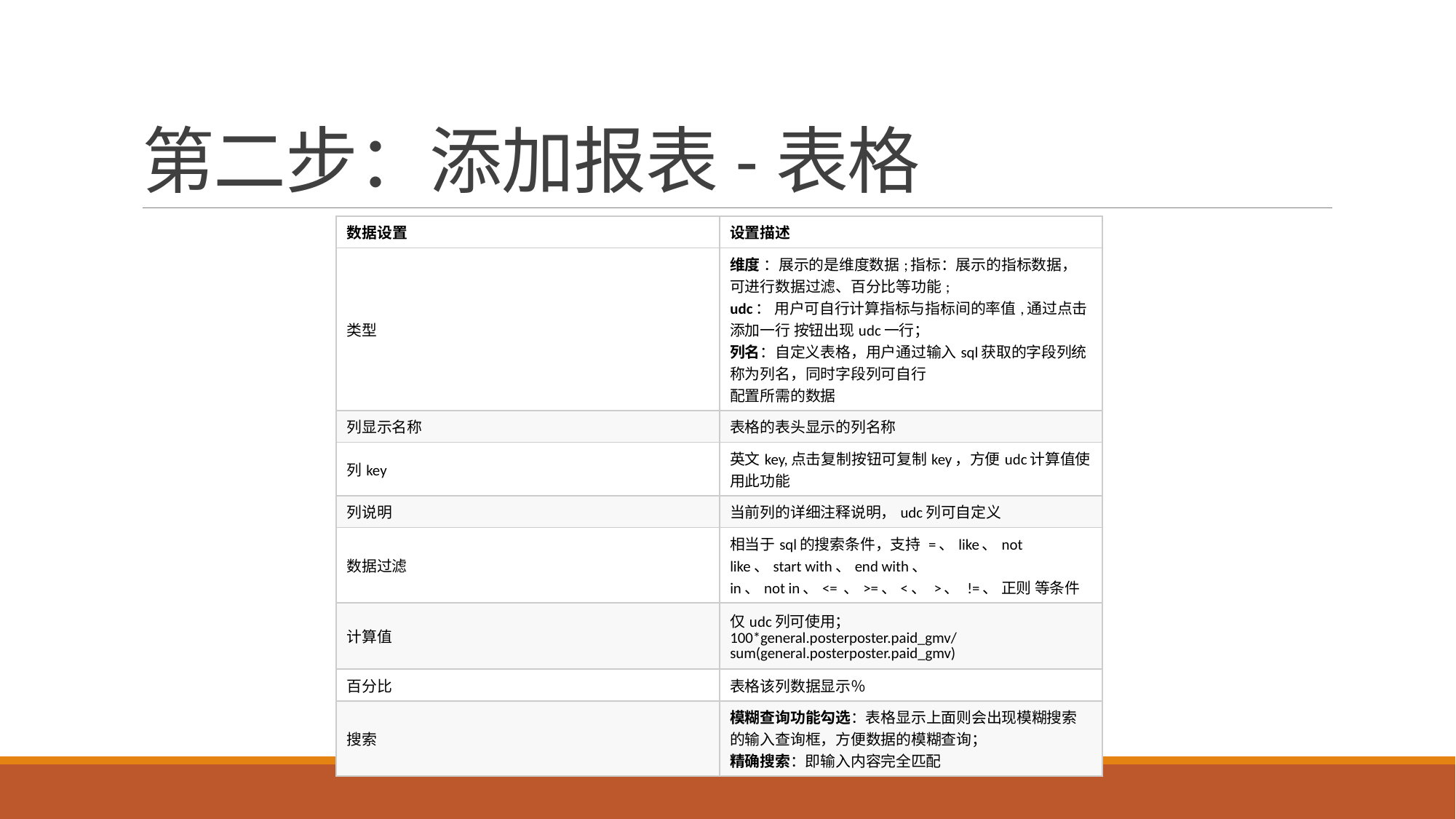

# 第二步：添加报表-表格
| 数据设置 | 设置描述 |
| --- | --- |
| 类型 | 维度 ：展示的是维度数据;指标：展示的指标数据，可进行数据过滤、百分比等功能; udc： 用户可自行计算指标与指标间的率值,通过点击 添加一行 按钮出现udc一行； 列名：自定义表格，用户通过输入sql获取的字段列统称为列名，同时字段列可自行 配置所需的数据 |
| 列显示名称 | 表格的表头显示的列名称 |
| 列key | 英文key,点击复制按钮可复制key，方便udc计算值使用此功能 |
| 列说明 | 当前列的详细注释说明，udc列可自定义 |
| 数据过滤 | 相当于sql的搜索条件，支持 =、like、not like、start with、end with、 in、not in、<= 、>=、<、 >、 !=、 正则 等条件 |
| 计算值 | 仅udc列可使用； 100\*general.posterposter.paid\_gmv/sum(general.posterposter.paid\_gmv) |
| 百分比 | 表格该列数据显示％ |
| 搜索 | 模糊查询功能勾选：表格显示上面则会出现模糊搜索的输入查询框，方便数据的模糊查询； 精确搜索：即输入内容完全匹配 |